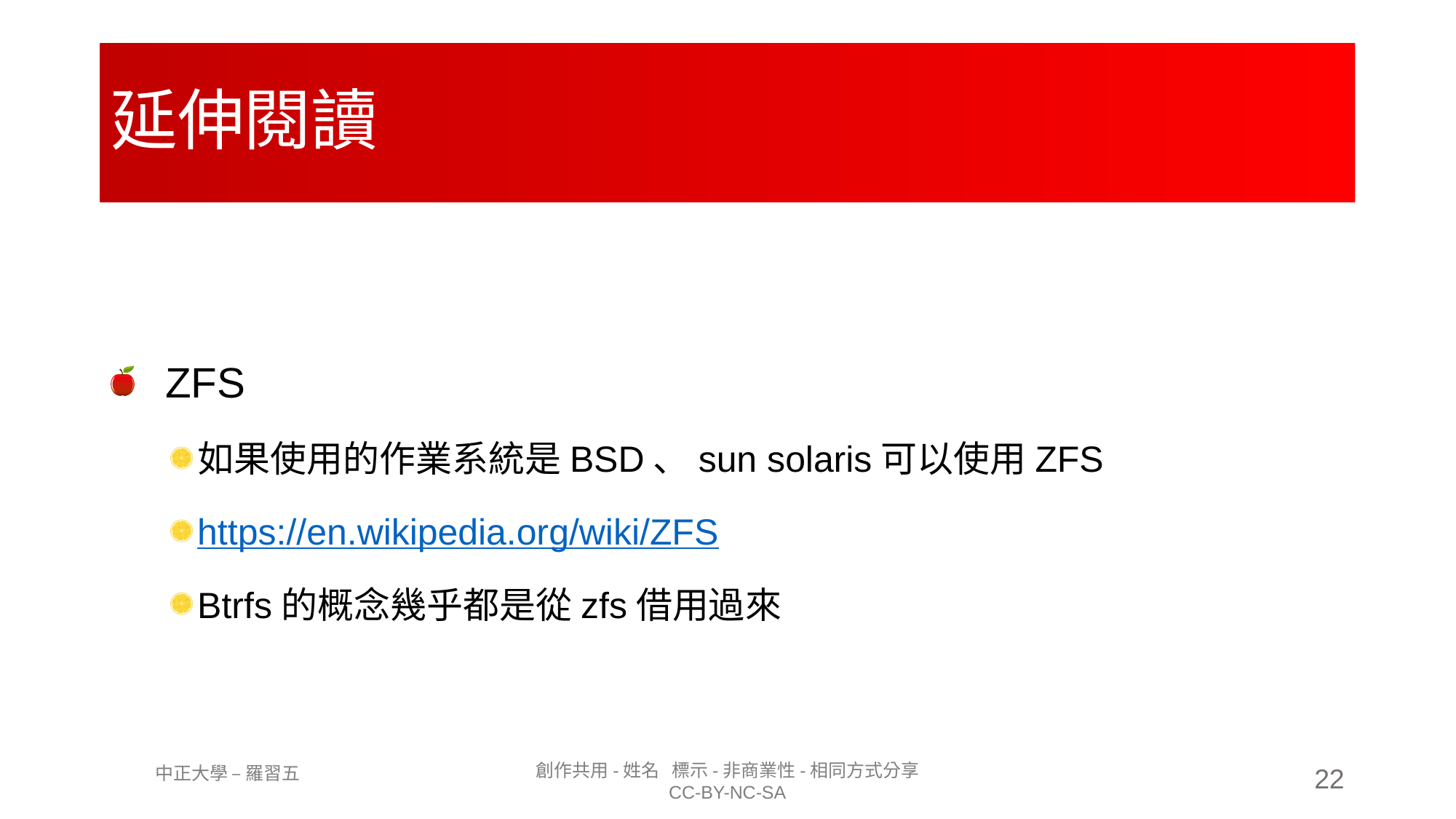

# 延伸閱讀
ZFS
如果使用的作業系統是BSD、sun solaris可以使用ZFS
https://en.wikipedia.org/wiki/ZFS
Btrfs的概念幾乎都是從zfs借用過來